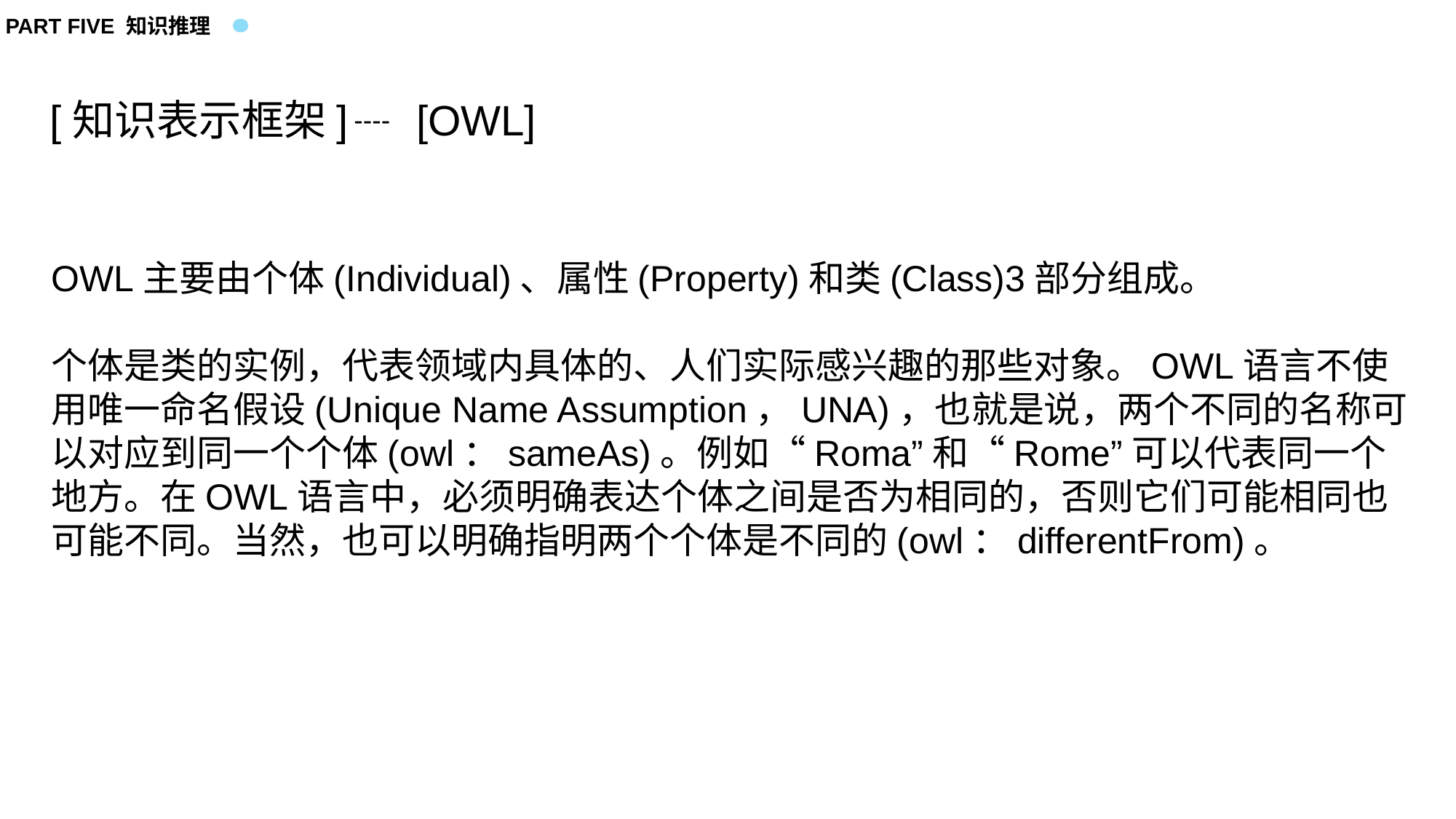

PART FIVE 知识推理

[知识表示框架]
[OWL]
----
OWL主要由个体(Individual)、属性(Property)和类(Class)3部分组成。

个体是类的实例，代表领域内具体的、人们实际感兴趣的那些对象。OWL语言不使用唯一命名假设(Unique Name Assumption，UNA)，也就是说，两个不同的名称可以对应到同一个个体(owl：sameAs)。例如“Roma”和“Rome”可以代表同一个地方。在OWL语言中，必须明确表达个体之间是否为相同的，否则它们可能相同也可能不同。当然，也可以明确指明两个个体是不同的(owl：differentFrom)。